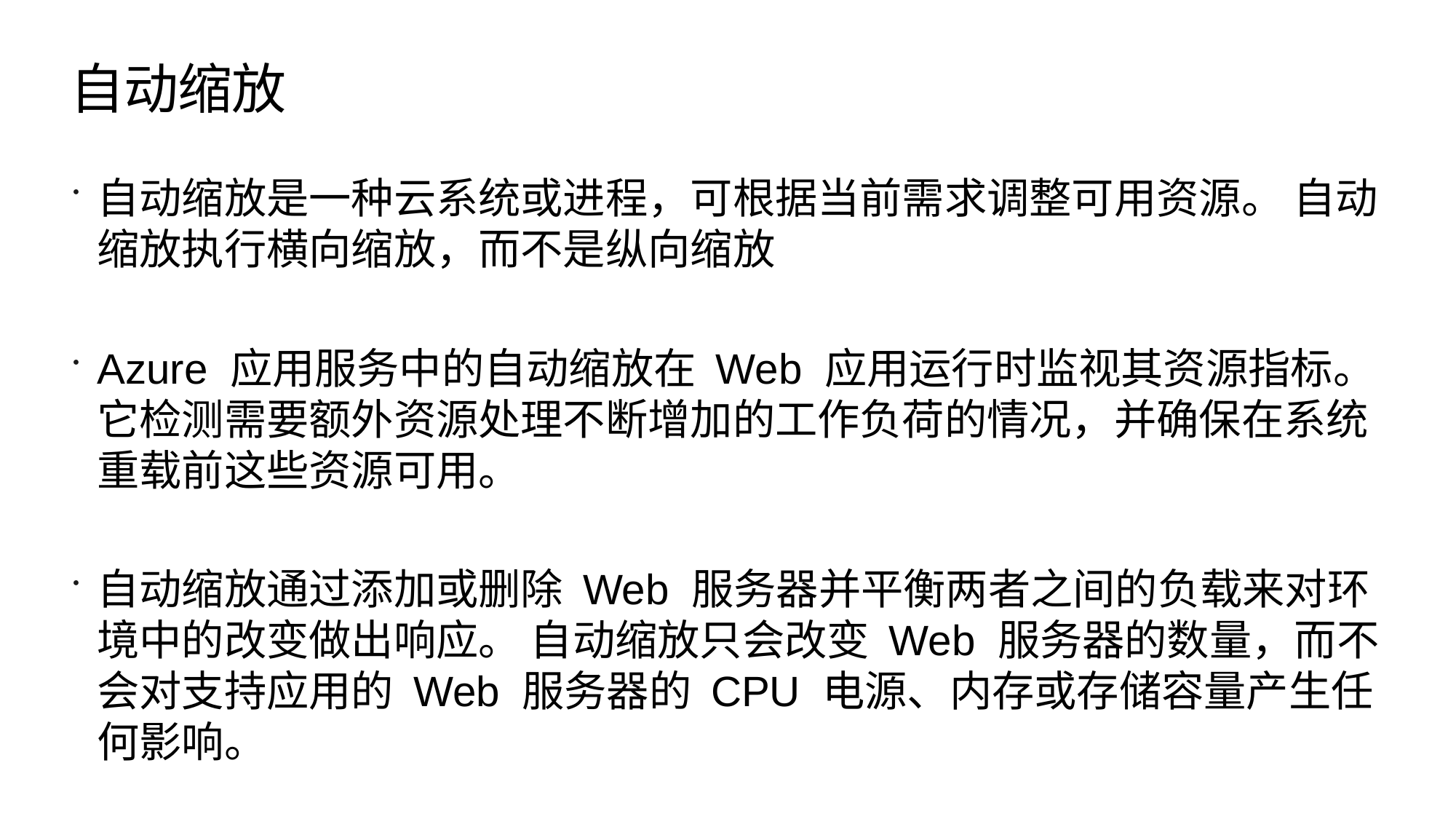

# 自动缩放
自动缩放是一种云系统或进程，可根据当前需求调整可用资源。 自动缩放执行横向缩放，而不是纵向缩放

Azure 应用服务中的自动缩放在 Web 应用运行时监视其资源指标。 它检测需要额外资源处理不断增加的工作负荷的情况，并确保在系统重载前这些资源可用。

自动缩放通过添加或删除 Web 服务器并平衡两者之间的负载来对环境中的改变做出响应。 自动缩放只会改变 Web 服务器的数量，而不会对支持应用的 Web 服务器的 CPU 电源、内存或存储容量产生任何影响。